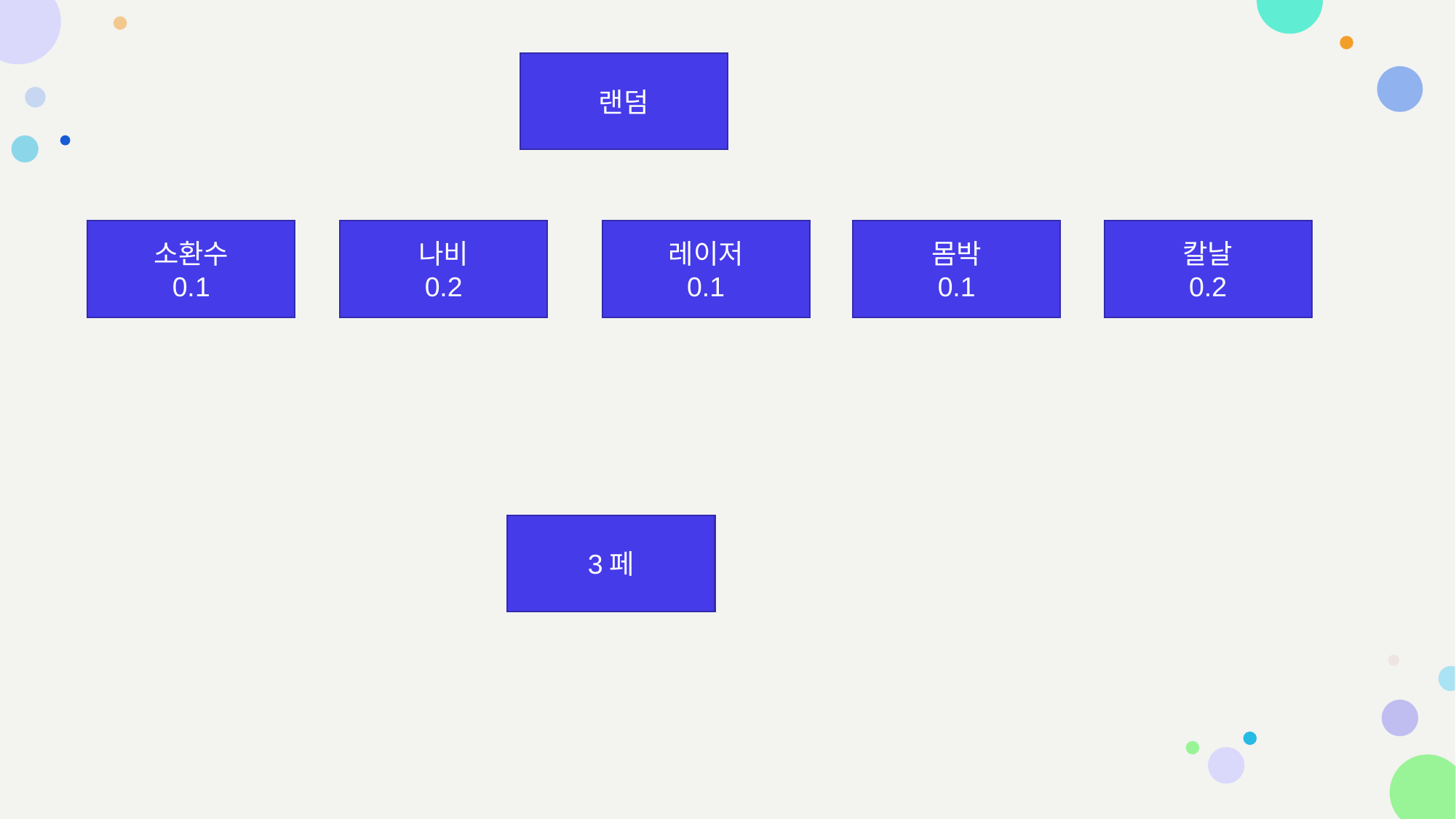

랜덤
소환수
0.1
나비
0.2
레이저
0.1
몸박
0.1
칼날
0.2
3페